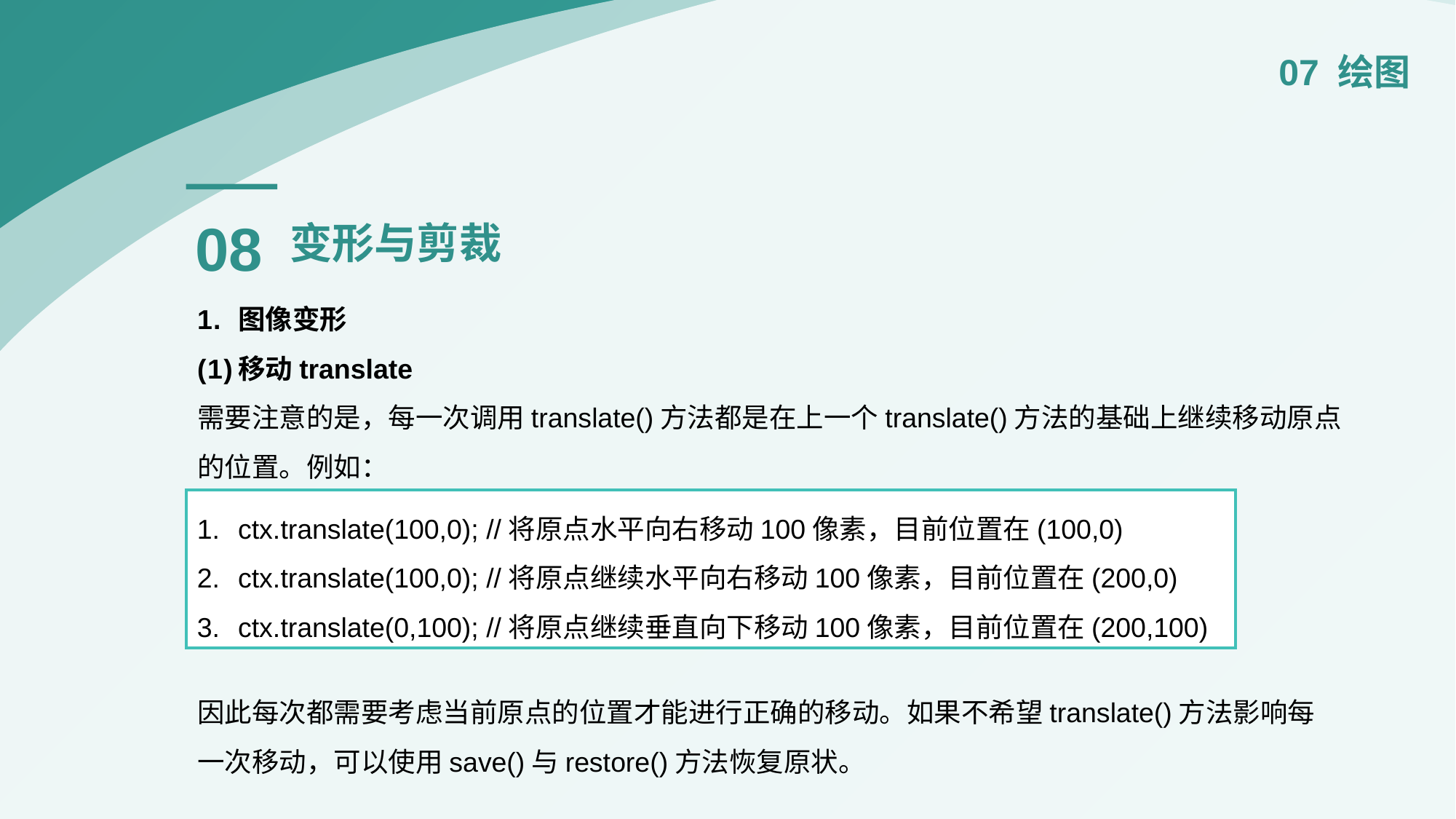

07 绘图
08

变形与剪裁
图像变形
移动translate
需要注意的是，每一次调用translate()方法都是在上一个translate()方法的基础上继续移动原点的位置。例如：

因此每次都需要考虑当前原点的位置才能进行正确的移动。如果不希望translate()方法影响每一次移动，可以使用save()与restore()方法恢复原状。
ctx.translate(100,0); //将原点水平向右移动100像素，目前位置在(100,0)
ctx.translate(100,0); //将原点继续水平向右移动100像素，目前位置在(200,0)
ctx.translate(0,100); //将原点继续垂直向下移动100像素，目前位置在(200,100)